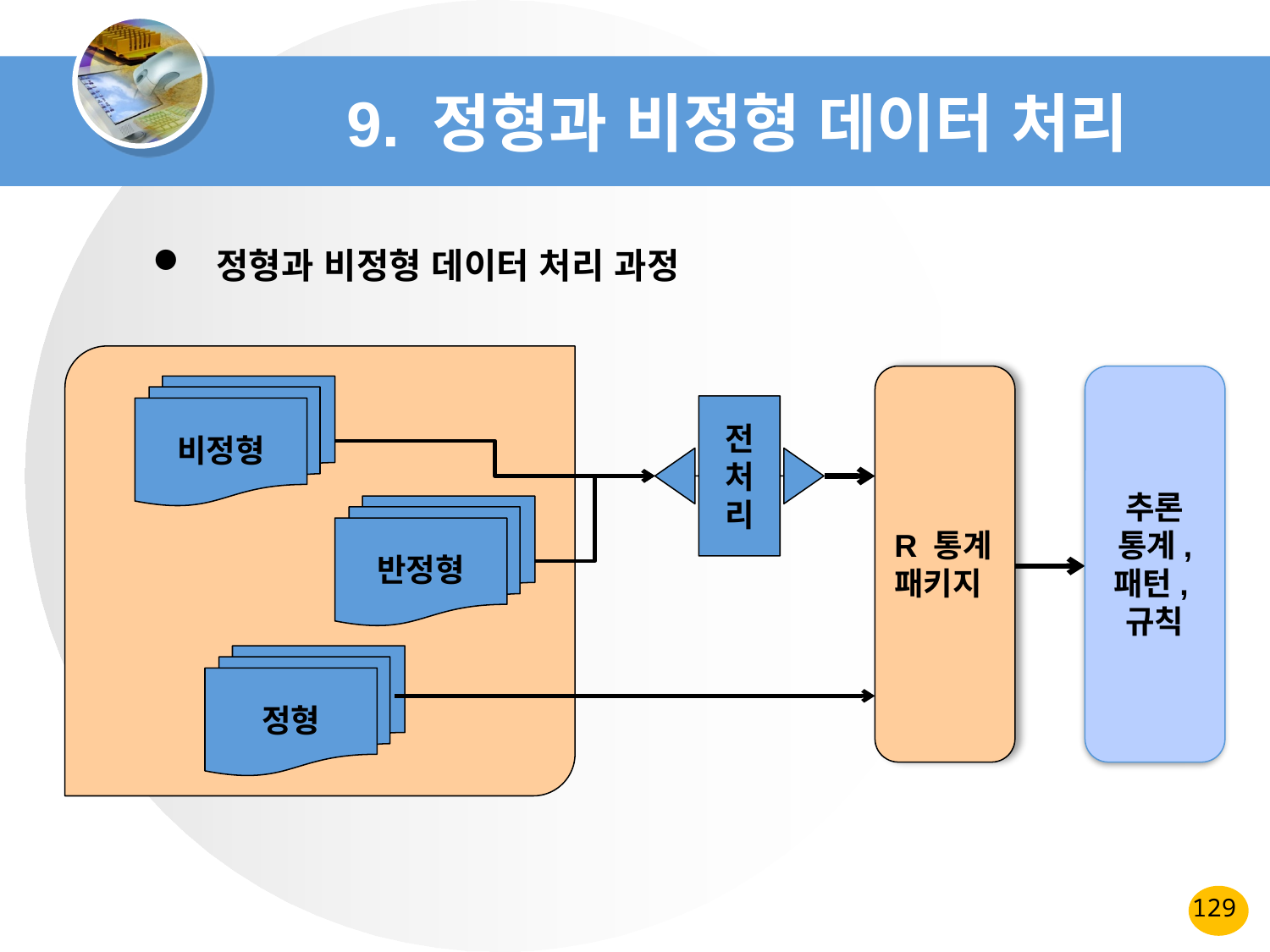

# 9. 정형과 비정형 데이터 처리
정형과 비정형 데이터 처리 과정

R 통계
패키지
추론
통계,
패턴,규칙
비정형
전처리
반정형
정형
129